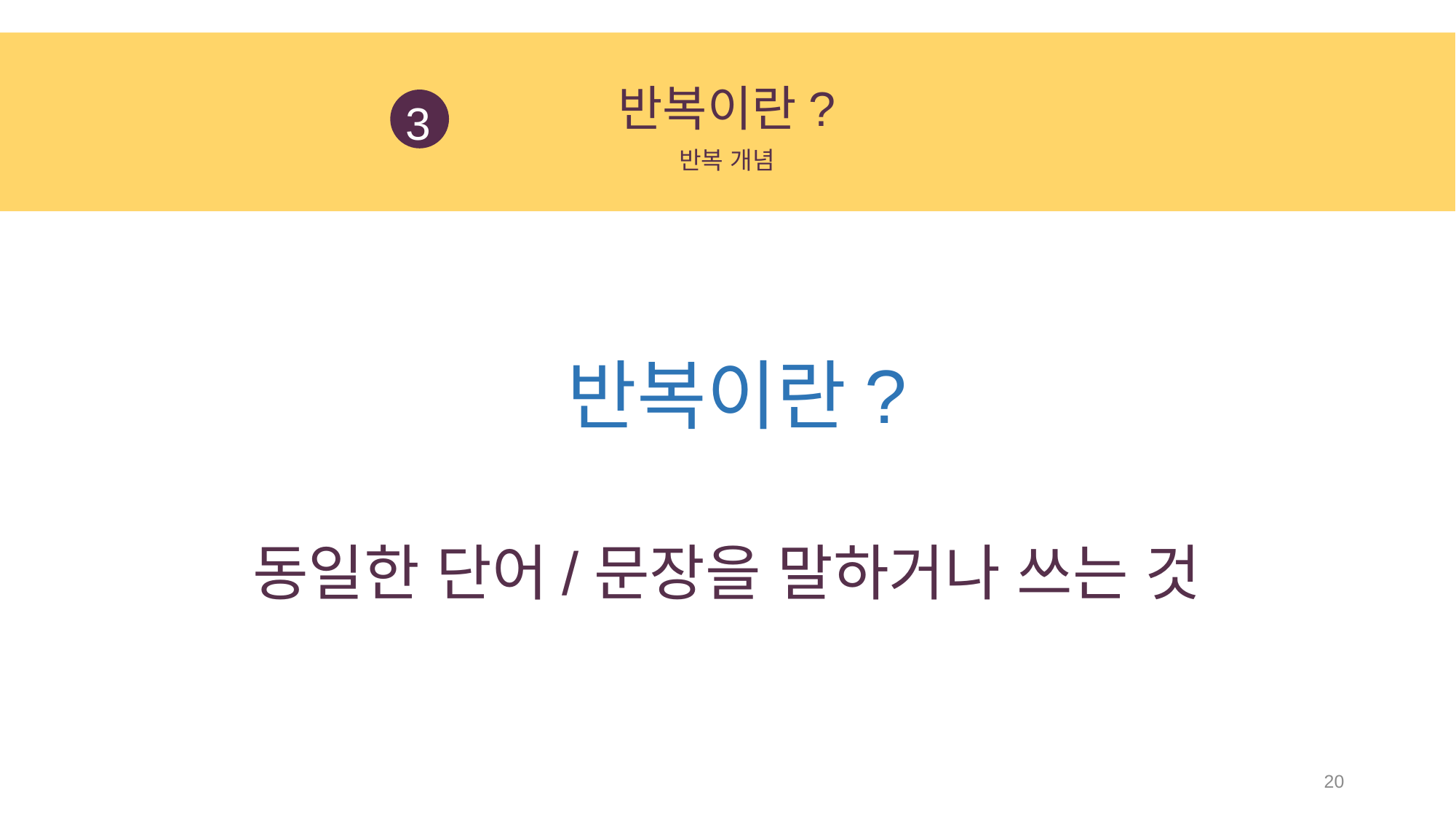

반복이란?

3
반복 개념
반복이란?
동일한 단어/문장을 말하거나 쓰는 것
20